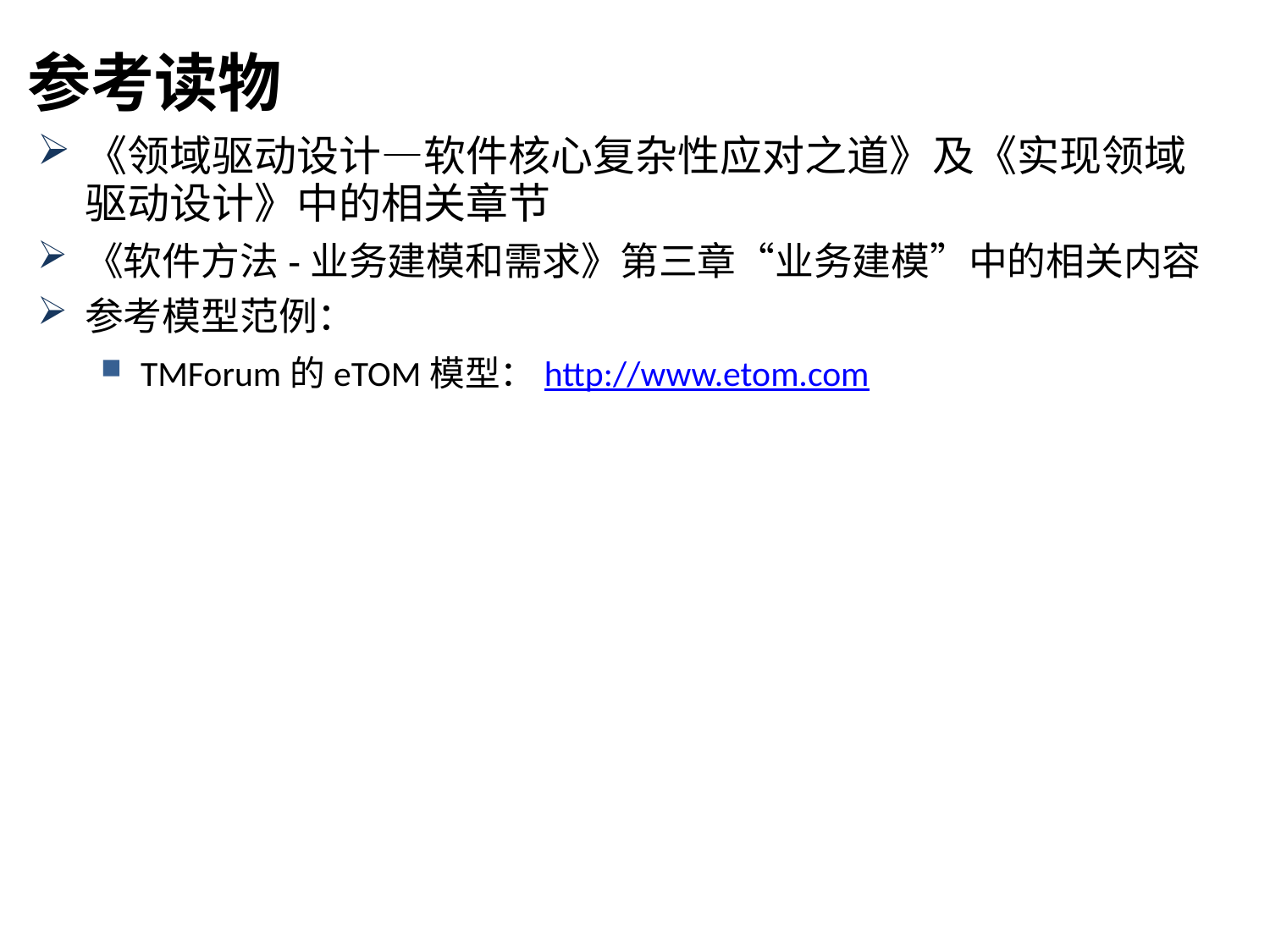

参考读物
《领域驱动设计—软件核心复杂性应对之道》及《实现领域驱动设计》中的相关章节
《软件方法-业务建模和需求》第三章“业务建模”中的相关内容
参考模型范例：
TMForum的eTOM模型：http://www.etom.com